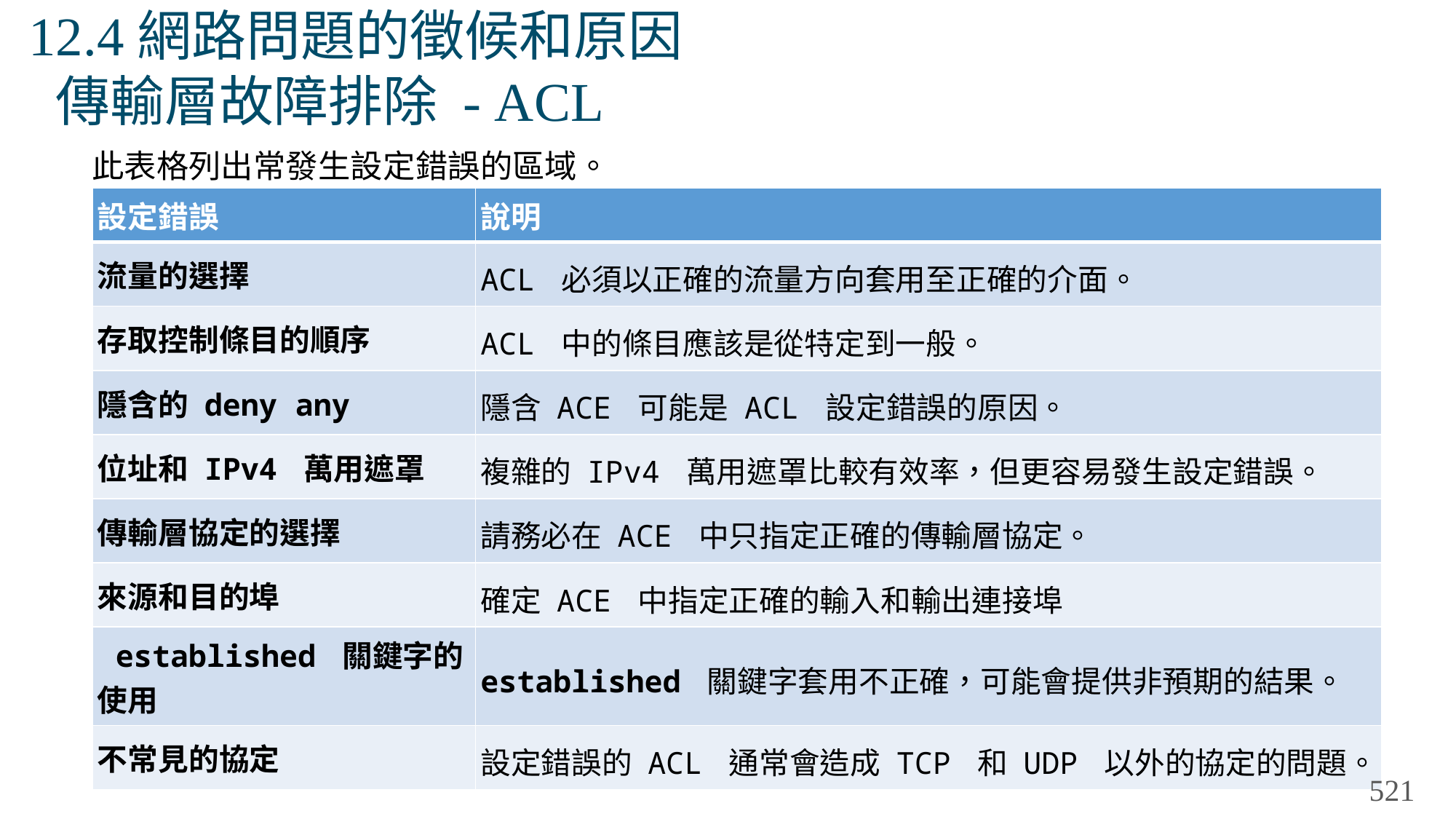

# 12.4網路問題的徵候和原因 傳輸層故障排除 - ACL
此表格列出常發生設定錯誤的區域。
| 設定錯誤 | 說明 |
| --- | --- |
| 流量的選擇 | ACL 必須以正確的流量方向套用至正確的介面。 |
| 存取控制條目的順序 | ACL 中的條目應該是從特定到一般。 |
| 隱含的 deny any | 隱含 ACE 可能是 ACL 設定錯誤的原因。 |
| 位址和 IPv4 萬用遮罩 | 複雜的 IPv4 萬用遮罩比較有效率，但更容易發生設定錯誤。 |
| 傳輸層協定的選擇 | 請務必在 ACE 中只指定正確的傳輸層協定。 |
| 來源和目的埠 | 確定 ACE 中指定正確的輸入和輸出連接埠 |
| established 關鍵字的使用 | established 關鍵字套用不正確，可能會提供非預期的結果。 |
| 不常見的協定 | 設定錯誤的 ACL 通常會造成 TCP 和 UDP 以外的協定的問題。 |
521